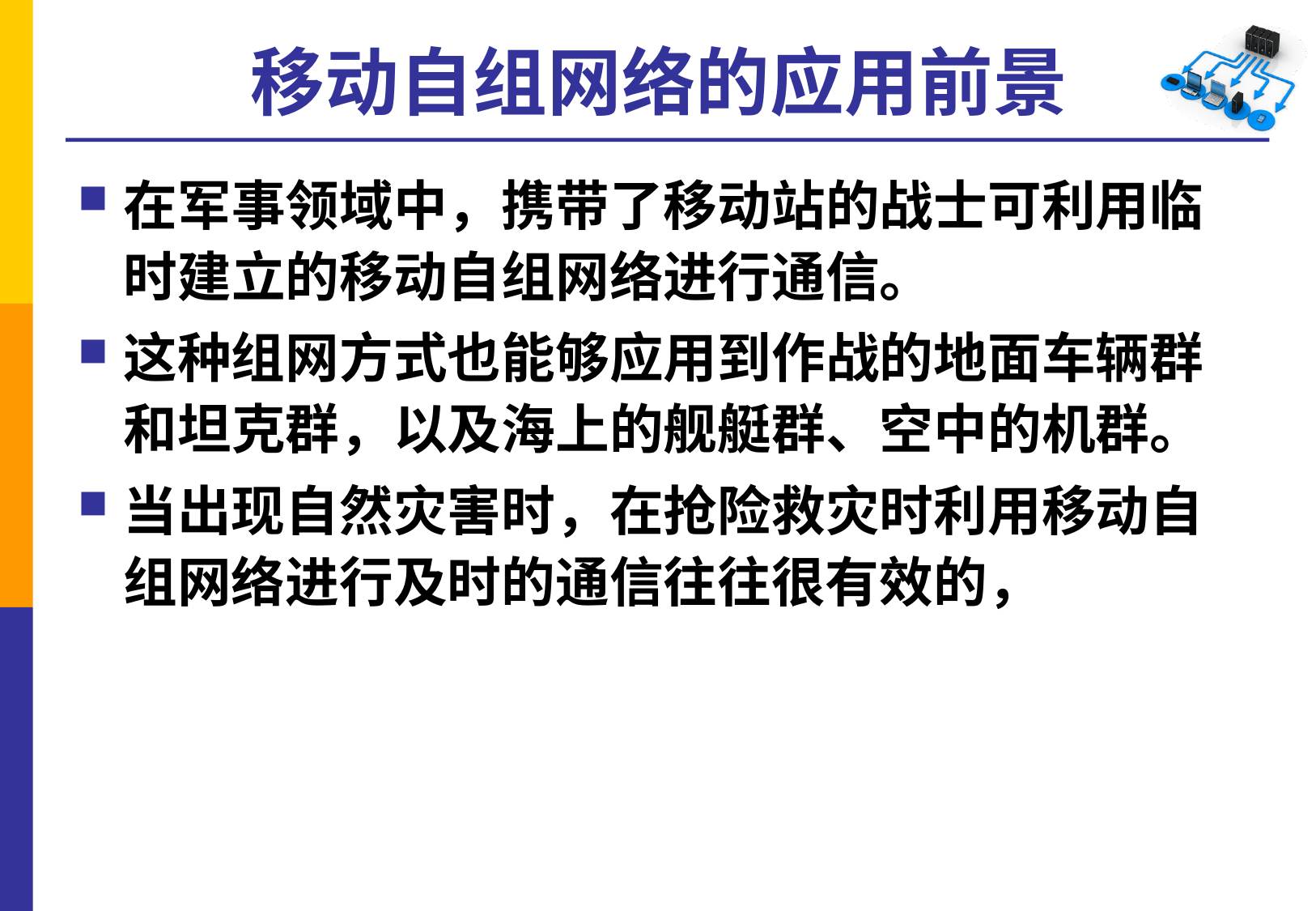

# 移动自组网络的应用前景
在军事领域中，携带了移动站的战士可利用临时建立的移动自组网络进行通信。
这种组网方式也能够应用到作战的地面车辆群和坦克群，以及海上的舰艇群、空中的机群。
当出现自然灾害时，在抢险救灾时利用移动自组网络进行及时的通信往往很有效的，